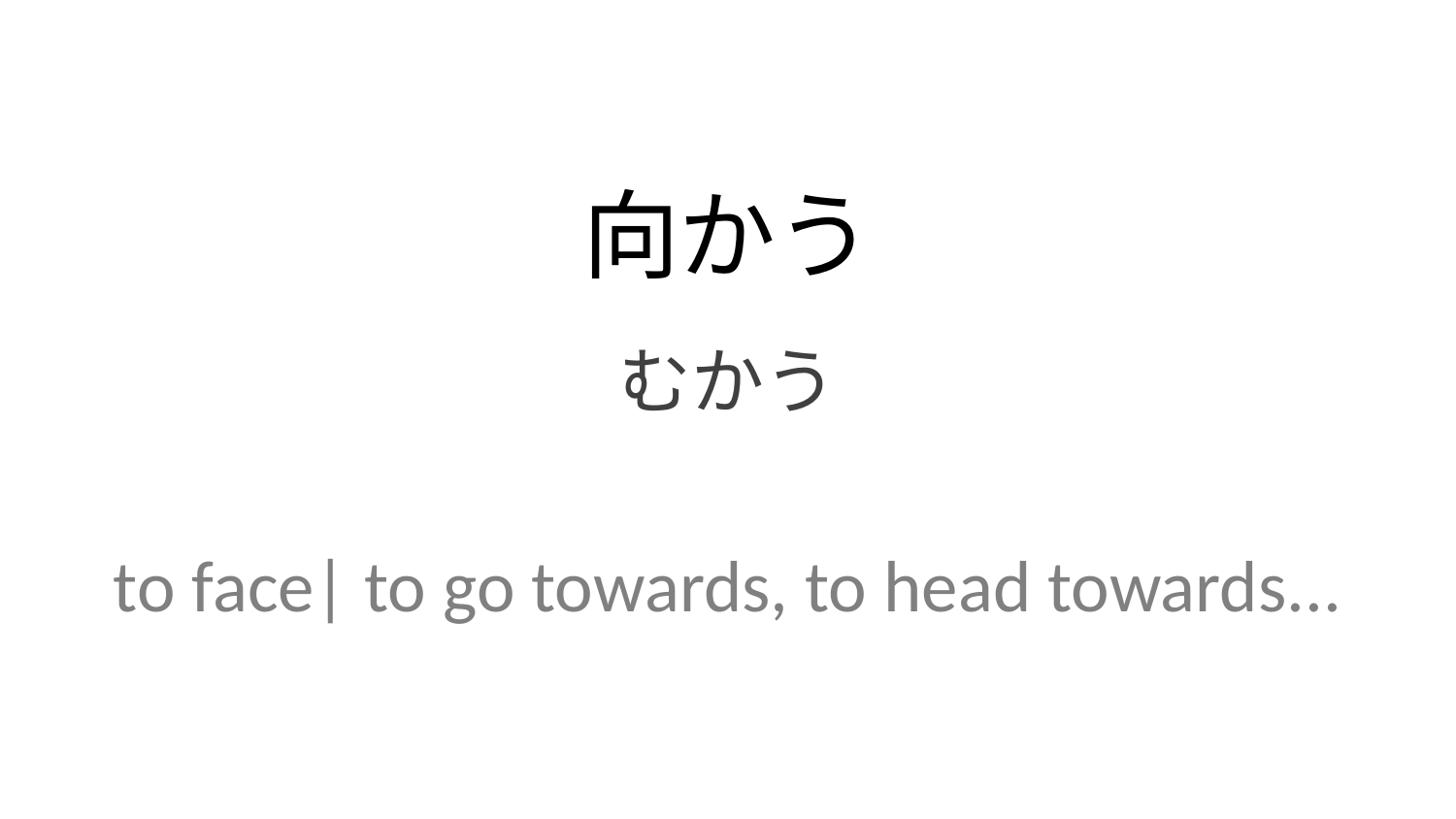

向かう

むかう
to face| to go towards, to head towards...